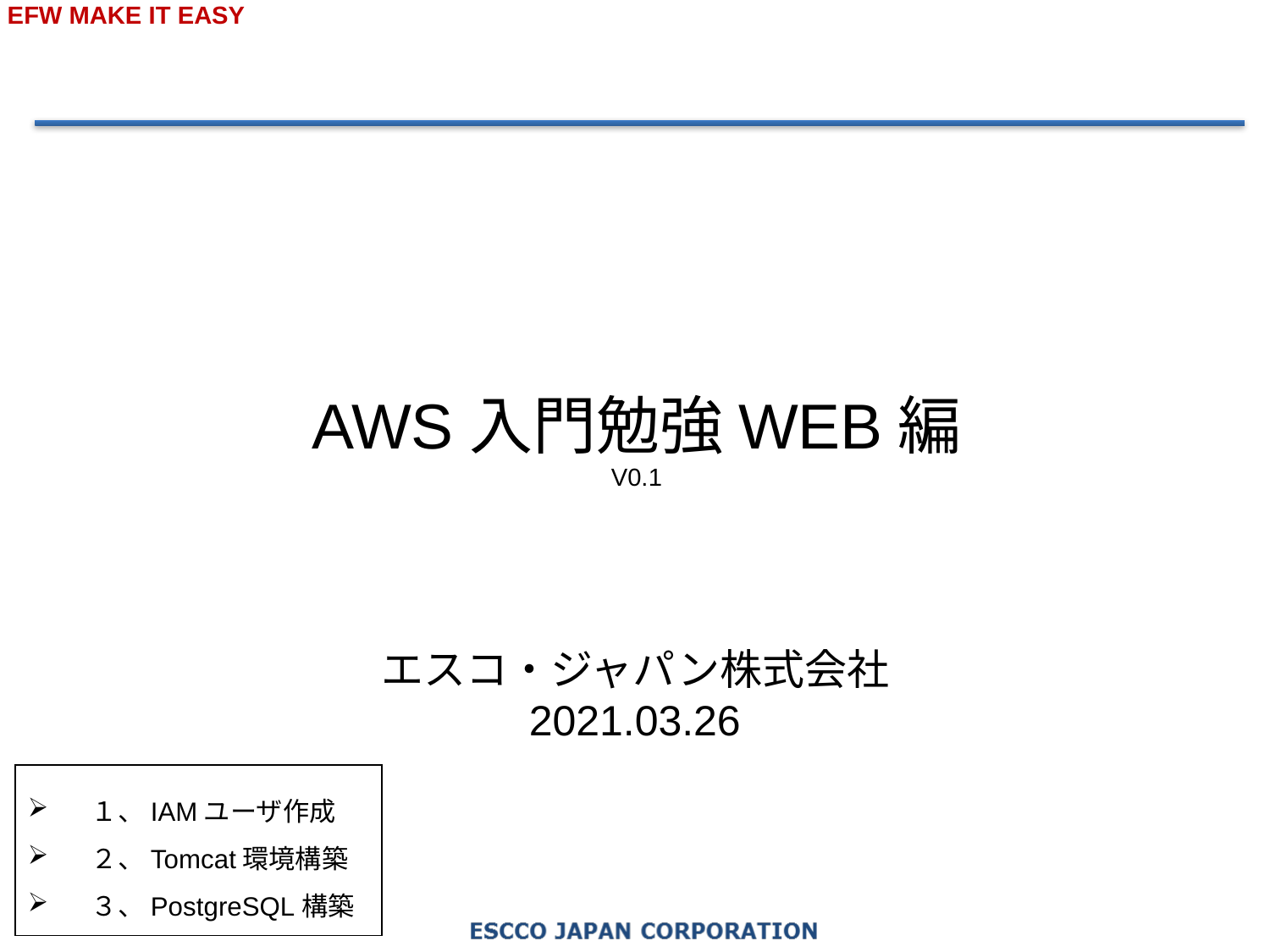

AWS入門勉強WEB編
V0.1
エスコ・ジャパン株式会社
2021.03.26
１、IAMユーザ作成
２、Tomcat環境構築
３、PostgreSQL構築